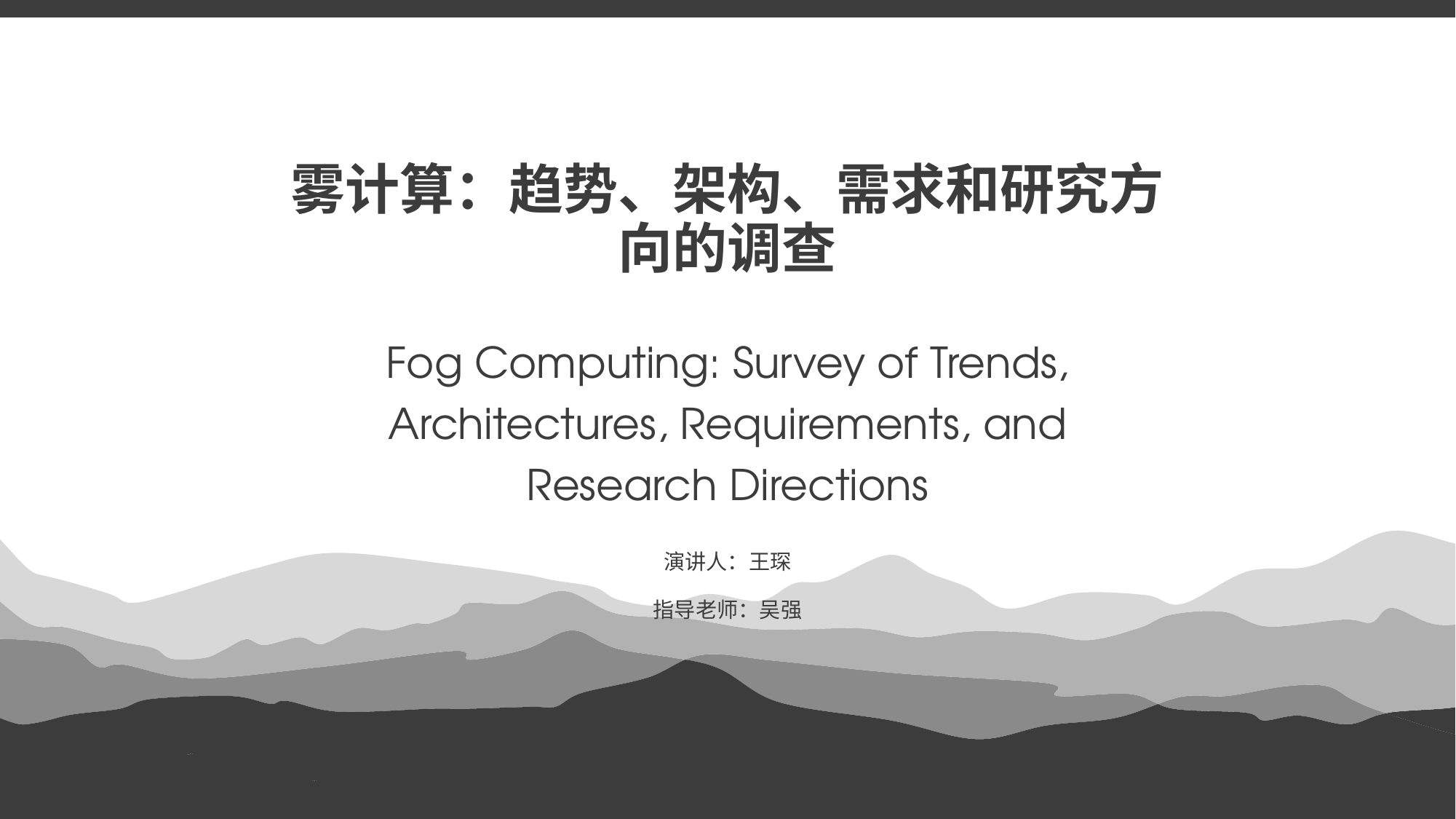

雾计算：趋势、架构、需求和研究方向的调查
Fog Computing: Survey of Trends,
Architectures, Requirements, and
Research Directions

演讲人：王琛
指导老师：吴强